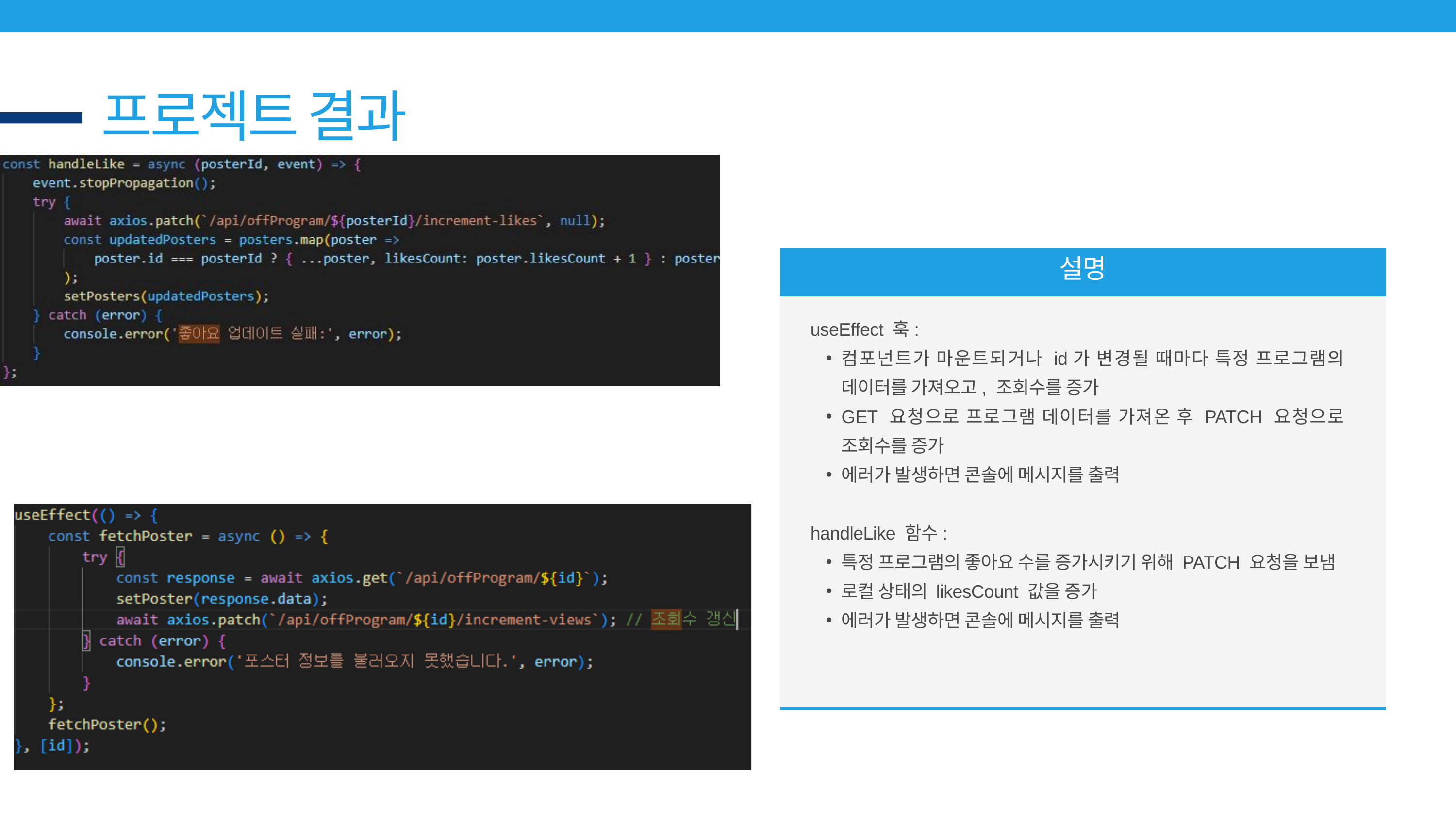

프로젝트 결과

설명

useEffect 훅:
컴포넌트가 마운트되거나 id가 변경될 때마다 특정 프로그램의 데이터를 가져오고, 조회수를 증가
GET 요청으로 프로그램 데이터를 가져온 후 PATCH 요청으로 조회수를 증가
에러가 발생하면 콘솔에 메시지를 출력

handleLike 함수:
특정 프로그램의 좋아요 수를 증가시키기 위해 PATCH 요청을 보냄
로컬 상태의 likesCount 값을 증가
에러가 발생하면 콘솔에 메시지를 출력